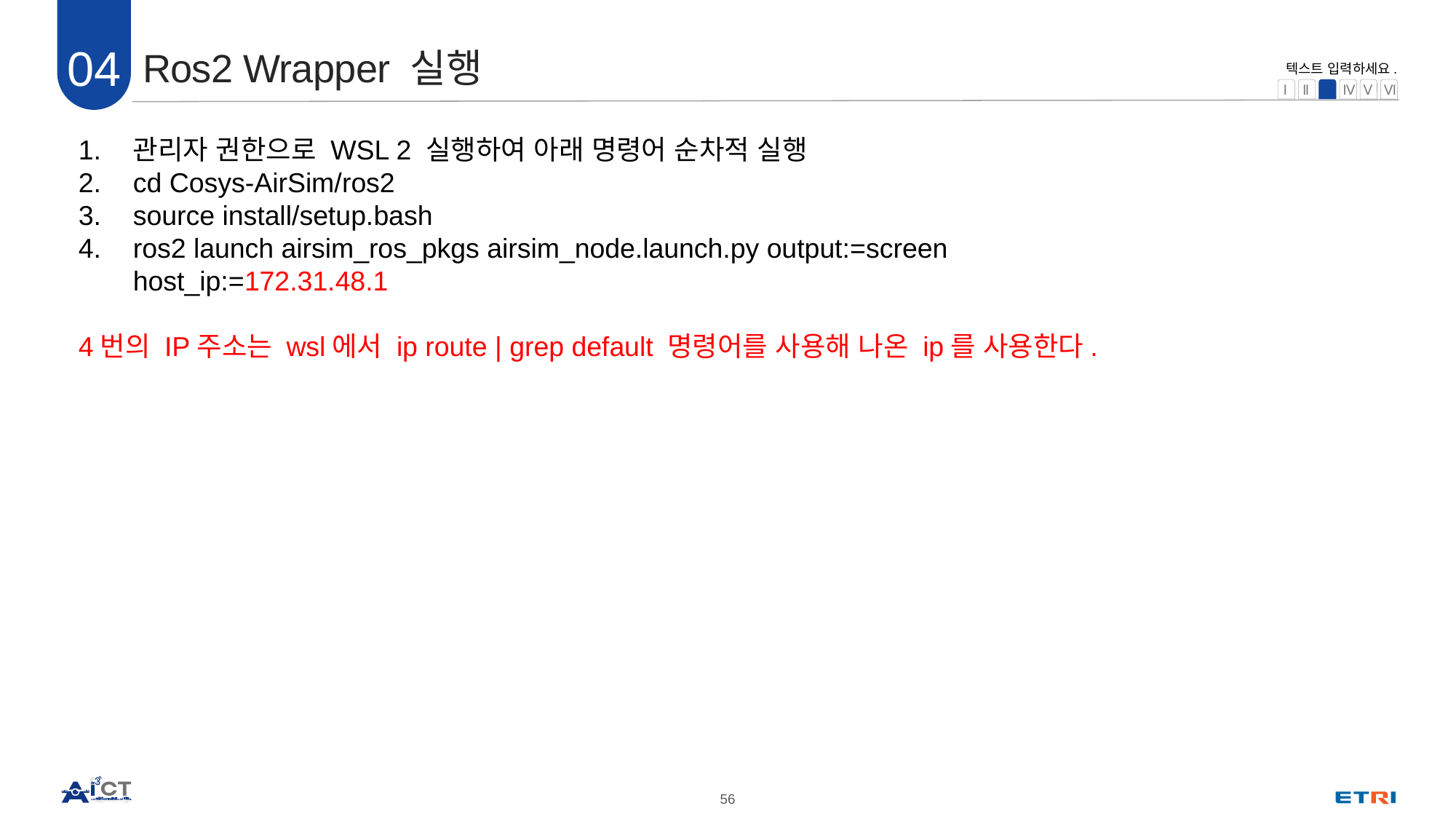

04
Ros2 Wrapper 실행
관리자 권한으로 WSL 2 실행하여 아래 명령어 순차적 실행
cd Cosys-AirSim/ros2
source install/setup.bash
ros2 launch airsim_ros_pkgs airsim_node.launch.py output:=screen host_ip:=172.31.48.1

4번의 IP주소는 wsl에서 ip route | grep default 명령어를 사용해 나온 ip를 사용한다.